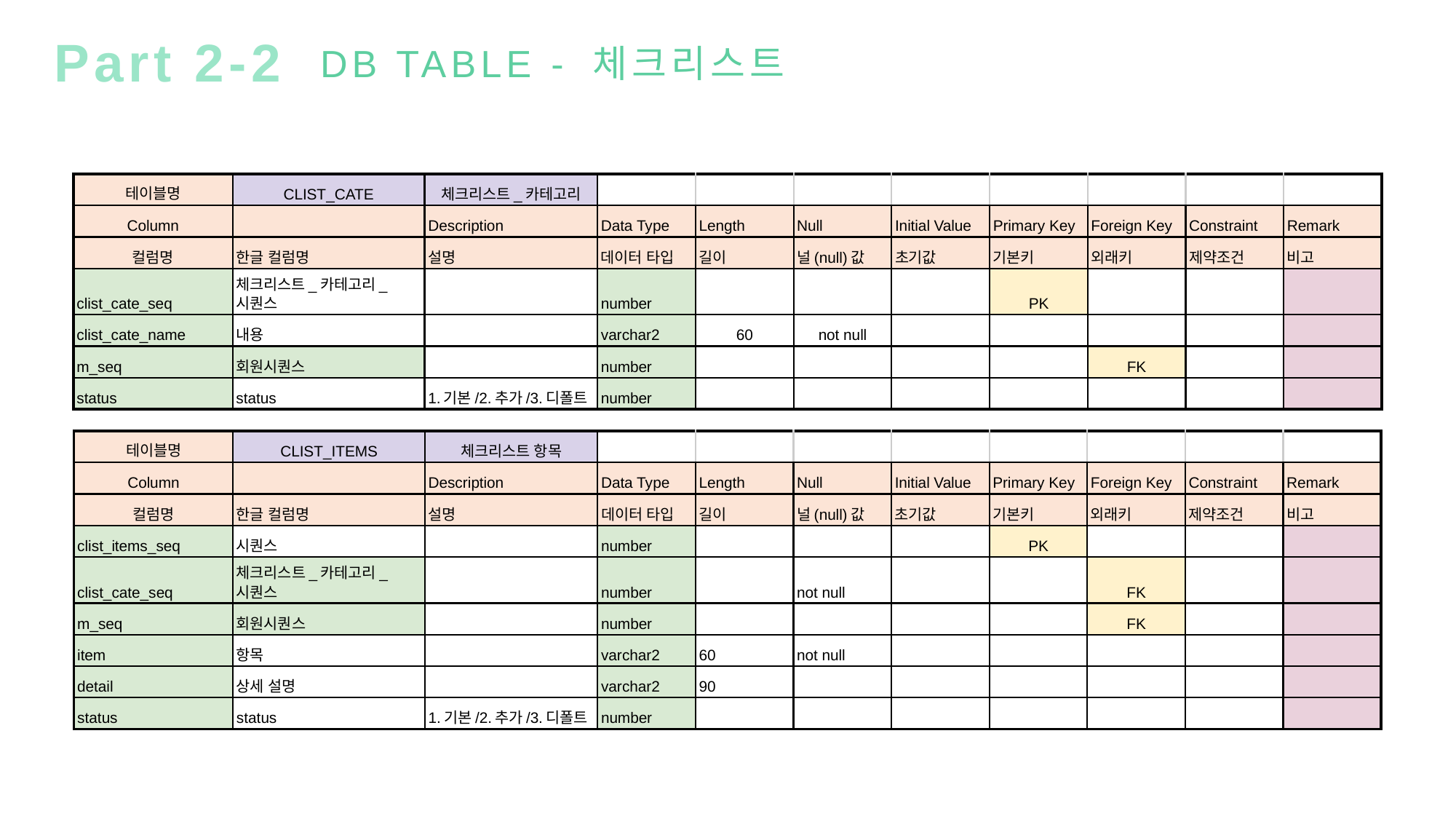

Part 2-2
DB TABLE - 체크리스트
| 테이블명 | CLIST\_CATE | 체크리스트\_카테고리 |  |  |  |  |  |  |  |  |
| --- | --- | --- | --- | --- | --- | --- | --- | --- | --- | --- |
| Column |  | Description | Data Type | Length | Null | Initial Value | Primary Key | Foreign Key | Constraint | Remark |
| 컬럼명 | 한글 컬럼명 | 설명 | 데이터 타입 | 길이 | 널(null)값 | 초기값 | 기본키 | 외래키 | 제약조건 | 비고 |
| clist\_cate\_seq | 체크리스트\_카테고리\_시퀀스 |  | number |  |  |  | PK |  |  |  |
| clist\_cate\_name | 내용 |  | varchar2 | 60 | not null |  |  |  |  |  |
| m\_seq | 회원시퀀스 |  | number |  |  |  |  | FK |  |  |
| status | status | 1.기본/2.추가/3.디폴트 | number |  |  |  |  |  |  |  |
| 테이블명 | CLIST\_ITEMS | 체크리스트 항목 |  |  |  |  |  |  |  |  |
| --- | --- | --- | --- | --- | --- | --- | --- | --- | --- | --- |
| Column |  | Description | Data Type | Length | Null | Initial Value | Primary Key | Foreign Key | Constraint | Remark |
| 컬럼명 | 한글 컬럼명 | 설명 | 데이터 타입 | 길이 | 널(null)값 | 초기값 | 기본키 | 외래키 | 제약조건 | 비고 |
| clist\_items\_seq | 시퀀스 |  | number |  |  |  | PK |  |  |  |
| clist\_cate\_seq | 체크리스트\_카테고리\_시퀀스 |  | number |  | not null |  |  | FK |  |  |
| m\_seq | 회원시퀀스 |  | number |  |  |  |  | FK |  |  |
| item | 항목 |  | varchar2 | 60 | not null |  |  |  |  |  |
| detail | 상세 설명 |  | varchar2 | 90 |  |  |  |  |  |  |
| status | status | 1.기본/2.추가/3.디폴트 | number |  |  |  |  |  |  |  |